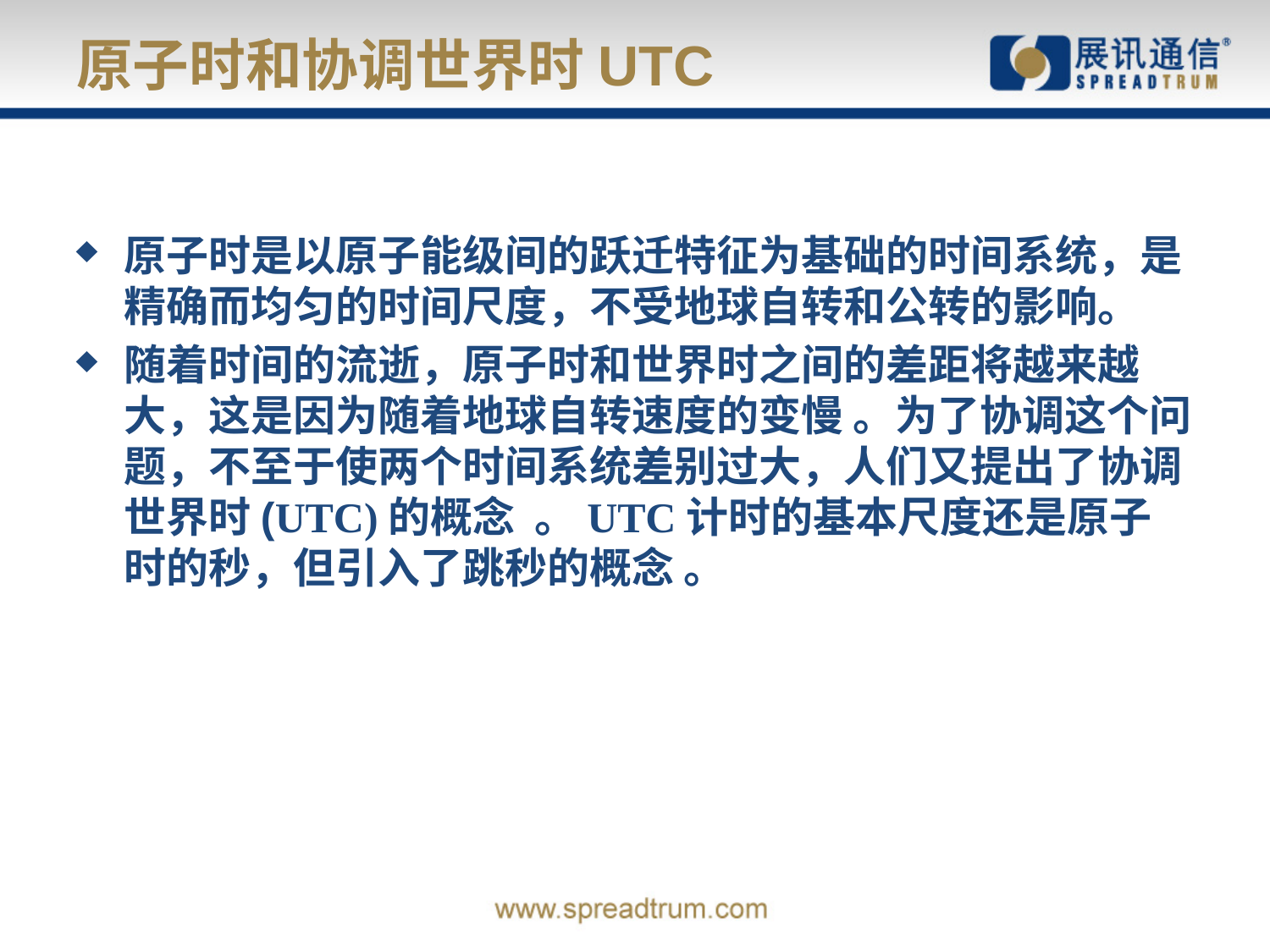

# 原子时和协调世界时UTC
原子时是以原子能级间的跃迁特征为基础的时间系统，是精确而均匀的时间尺度，不受地球自转和公转的影响。
随着时间的流逝，原子时和世界时之间的差距将越来越大，这是因为随着地球自转速度的变慢 。为了协调这个问题，不至于使两个时间系统差别过大，人们又提出了协调世界时(UTC)的概念  。UTC计时的基本尺度还是原子时的秒，但引入了跳秒的概念 。